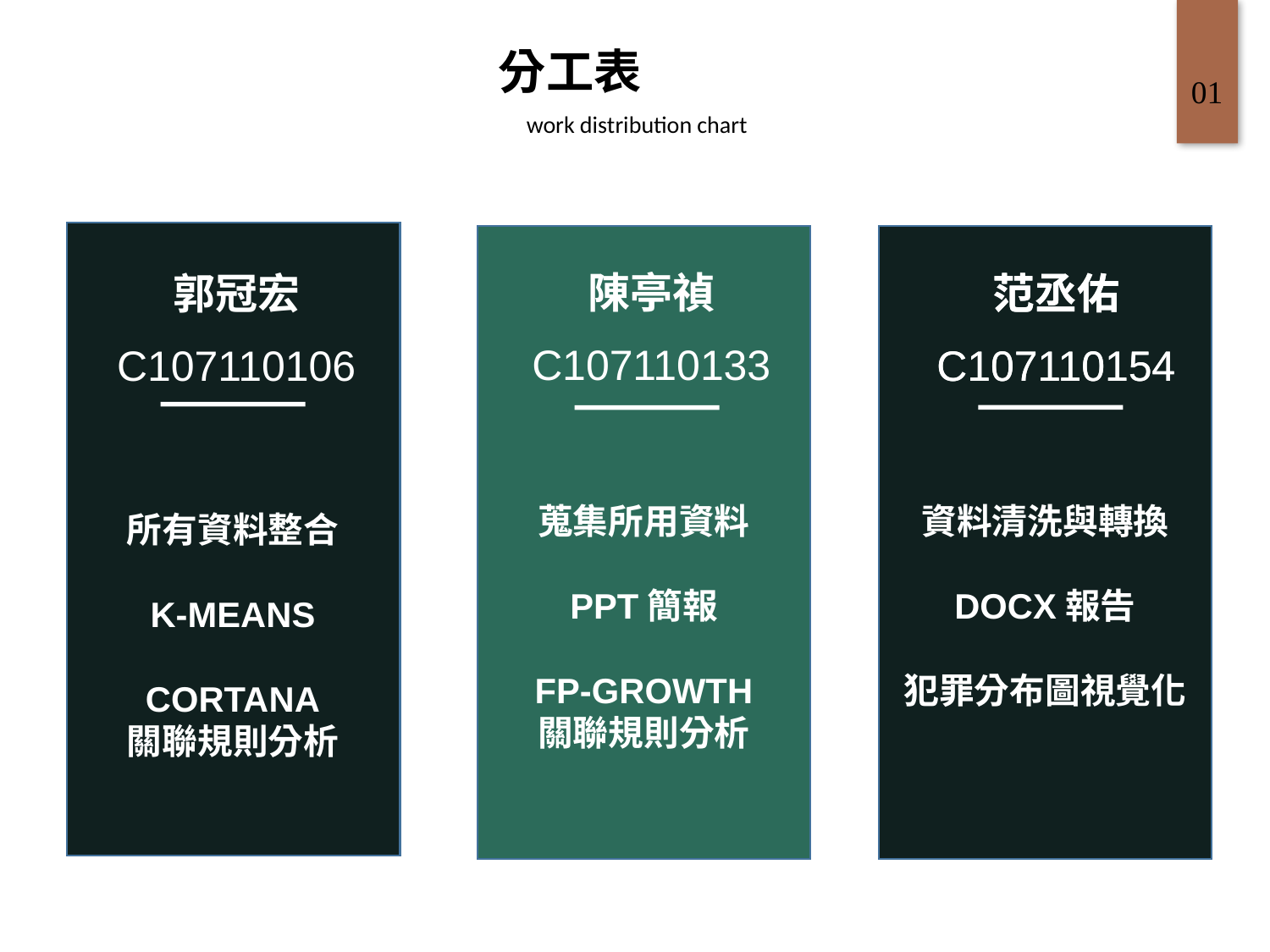

分工表
01
work distribution chart

陳亭禎

C107110133
郭冠宏

C107110106
范丞佑

C107110154
范丞佑

C107110154

蒐集所用資料
PPT簡報
FP-GROWTH
關聯規則分析

資料清洗與轉換
DOCX報告
犯罪分布圖視覺化

所有資料整合
K-MEANS
CORTANA
關聯規則分析